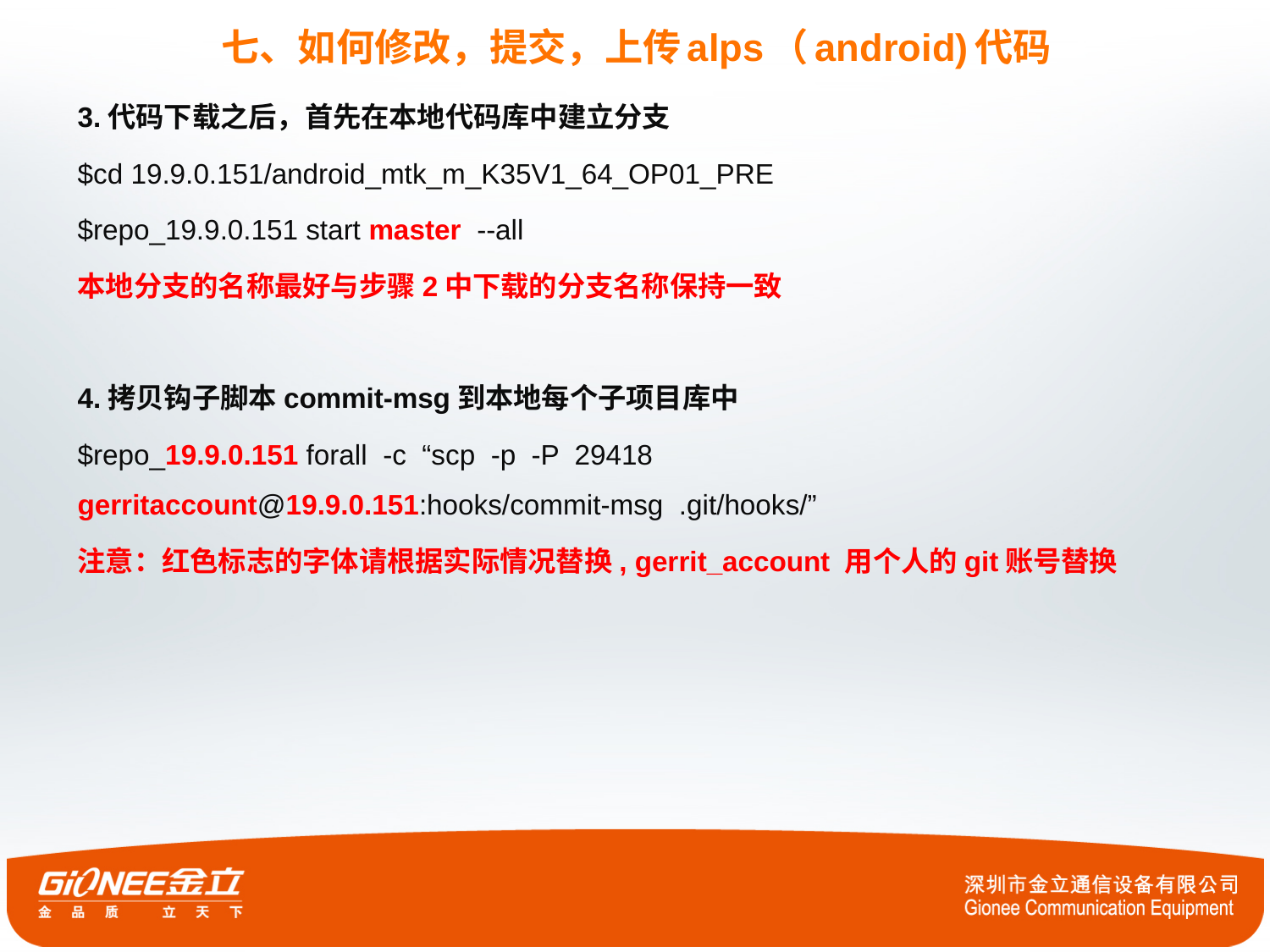

# 七、如何修改，提交，上传alps（android)代码
3.代码下载之后，首先在本地代码库中建立分支
$cd 19.9.0.151/android_mtk_m_K35V1_64_OP01_PRE
$repo_19.9.0.151 start master  --all
本地分支的名称最好与步骤2中下载的分支名称保持一致

4.拷贝钩子脚本commit-msg到本地每个子项目库中
$repo_19.9.0.151 forall  -c  “scp  -p  -P  29418 gerritaccount@19.9.0.151:hooks/commit-msg  .git/hooks/”
注意：红色标志的字体请根据实际情况替换, gerrit_account 用个人的git账号替换